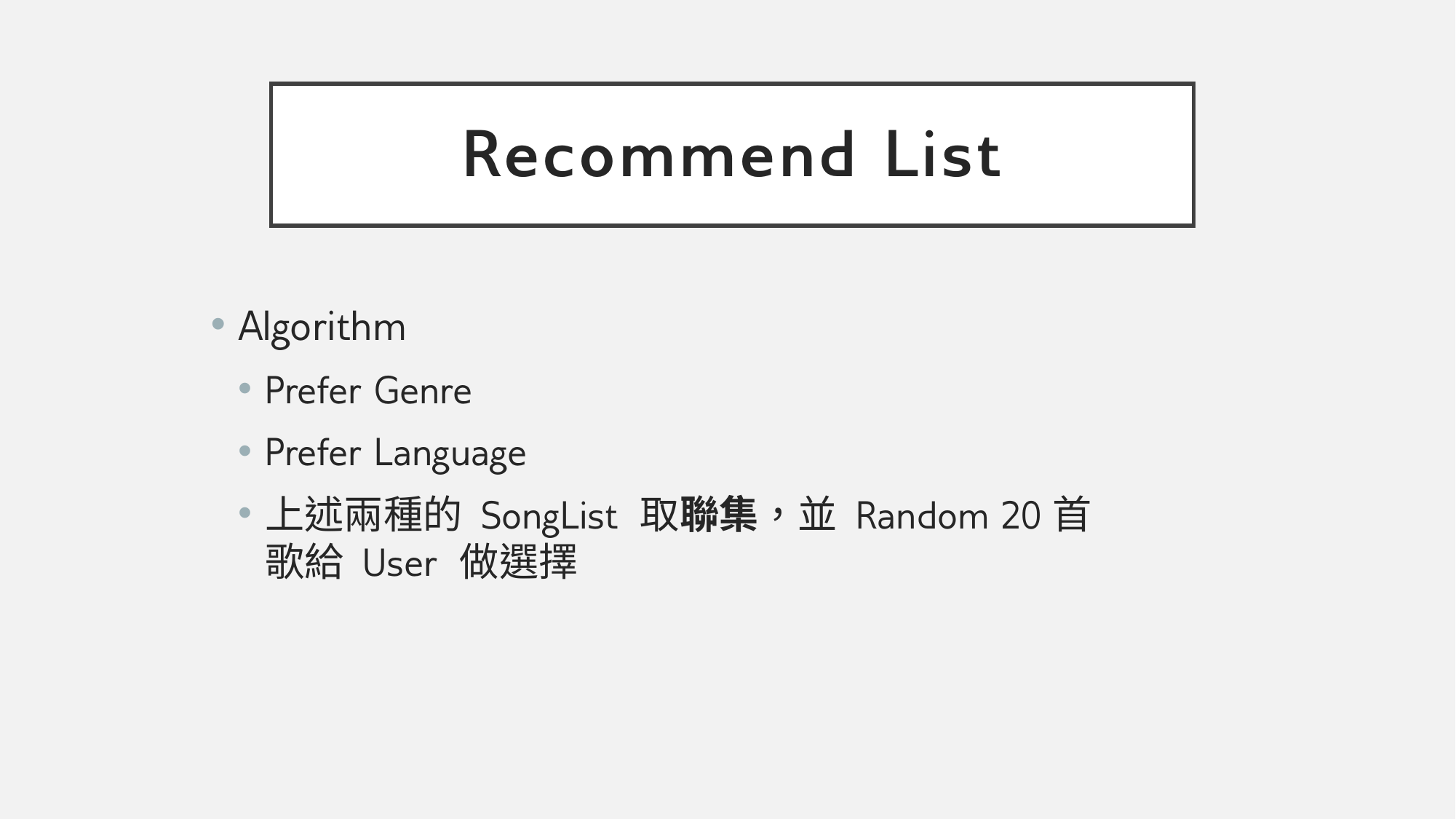

# Recommend List
Algorithm
Prefer Genre
Prefer Language
上述兩種的 SongList 取聯集，並 Random 20首歌給 User 做選擇